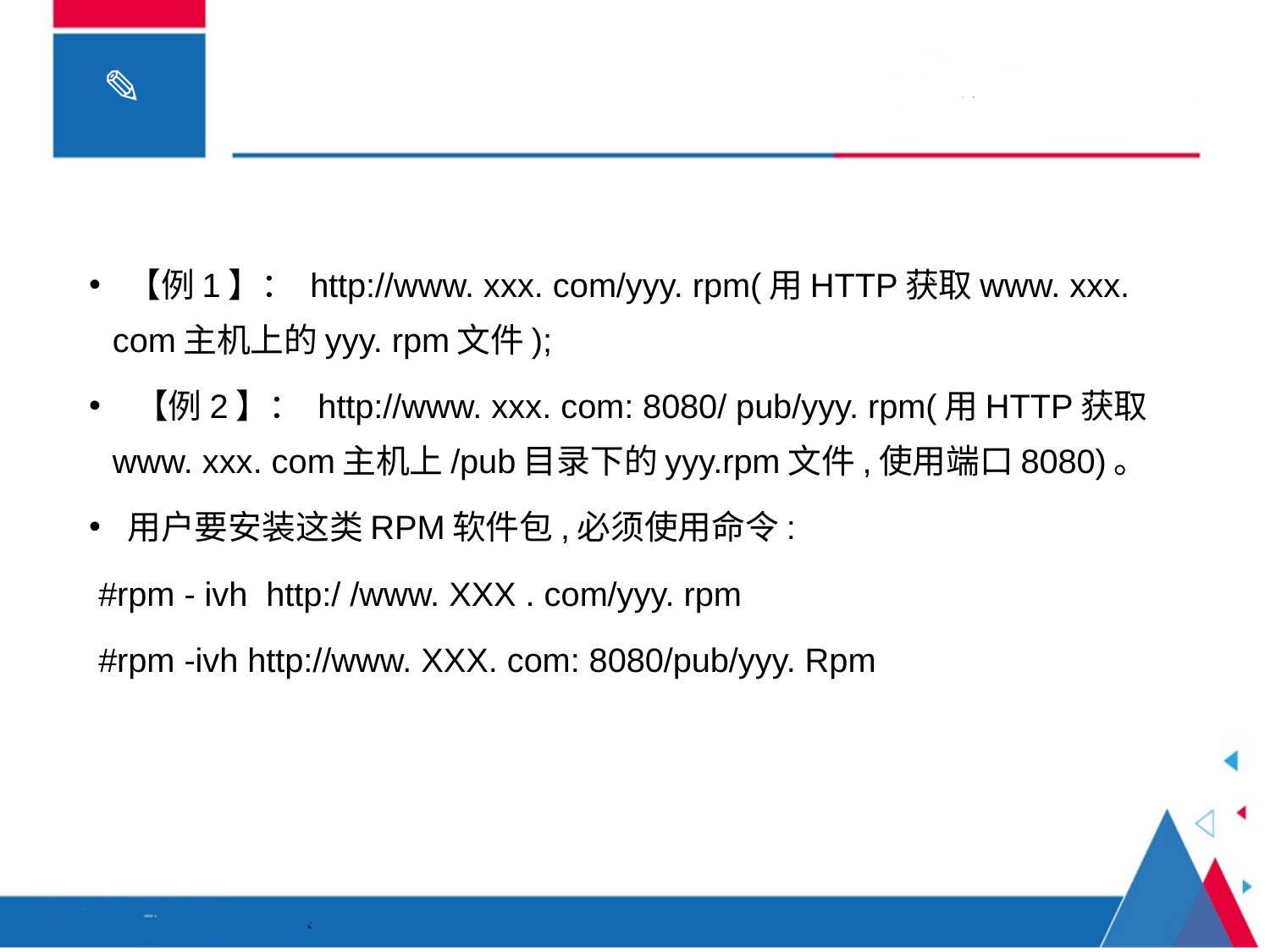

#
 【例1】： http://www. xxx. com/yyy. rpm(用HTTP获取www. xxx. com主机上的yyy. rpm文件);
  【例2】： http://www. xxx. com: 8080/ pub/yyy. rpm(用HTTP获取www. xxx. com主机上/pub目录下的yyy.rpm文件,使用端口8080)。
 用户要安装这类RPM软件包,必须使用命令:
 #rpm - ivh  http:/ /www. XXX . com/yyy. rpm
 #rpm -ivh http://www. XXX. com: 8080/pub/yyy. Rpm